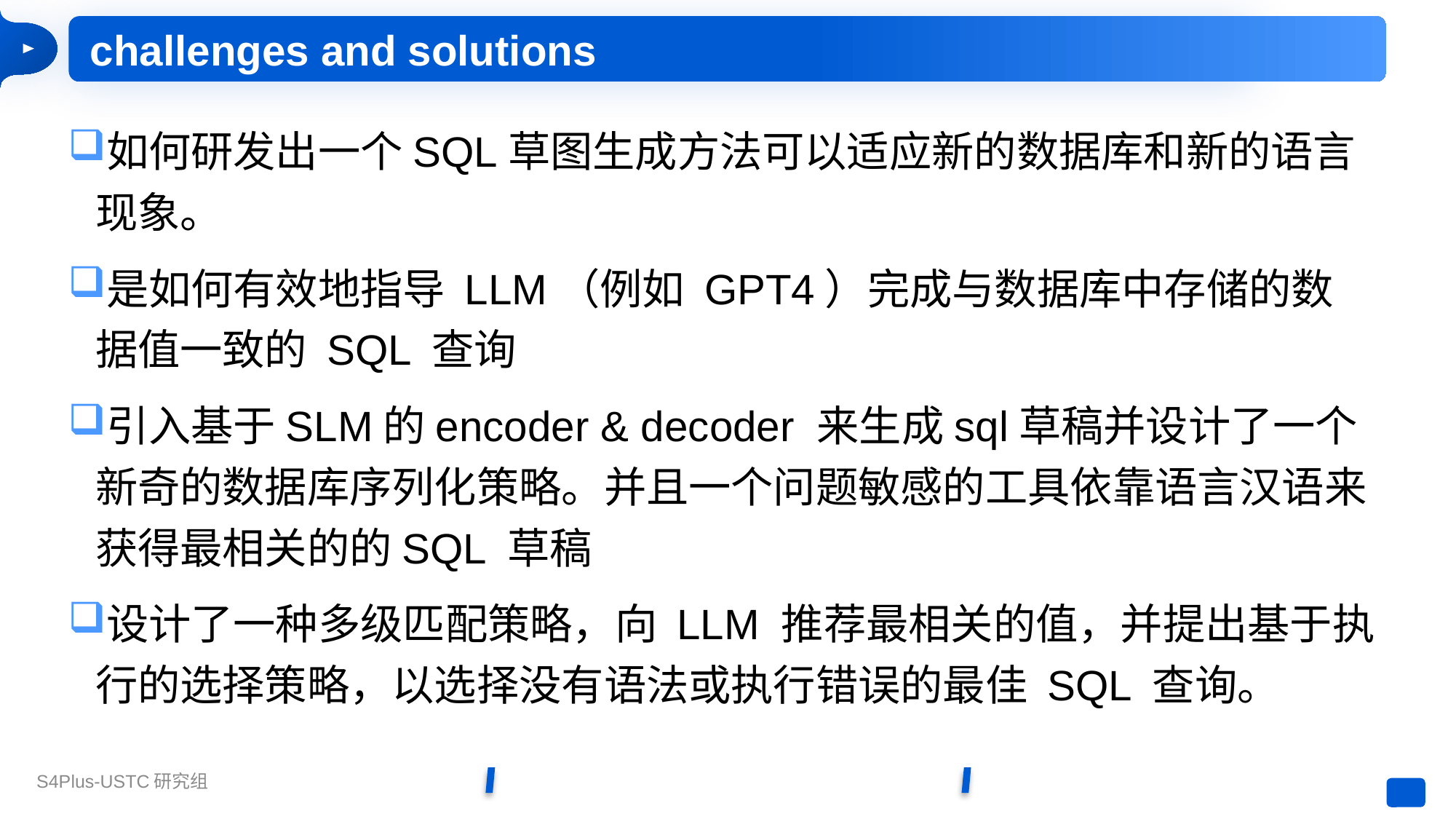

challenges and solutions
如何研发出一个SQL草图生成方法可以适应新的数据库和新的语言现象。
是如何有效地指导 LLM（例如 GPT4）完成与数据库中存储的数据值一致的 SQL 查询
引入基于SLM的encoder & decoder 来生成sql草稿并设计了一个新奇的数据库序列化策略。并且一个问题敏感的工具依靠语言汉语来获得最相关的的SQL 草稿
设计了一种多级匹配策略，向 LLM 推荐最相关的值，并提出基于执行的选择策略，以选择没有语法或执行错误的最佳 SQL 查询。

6